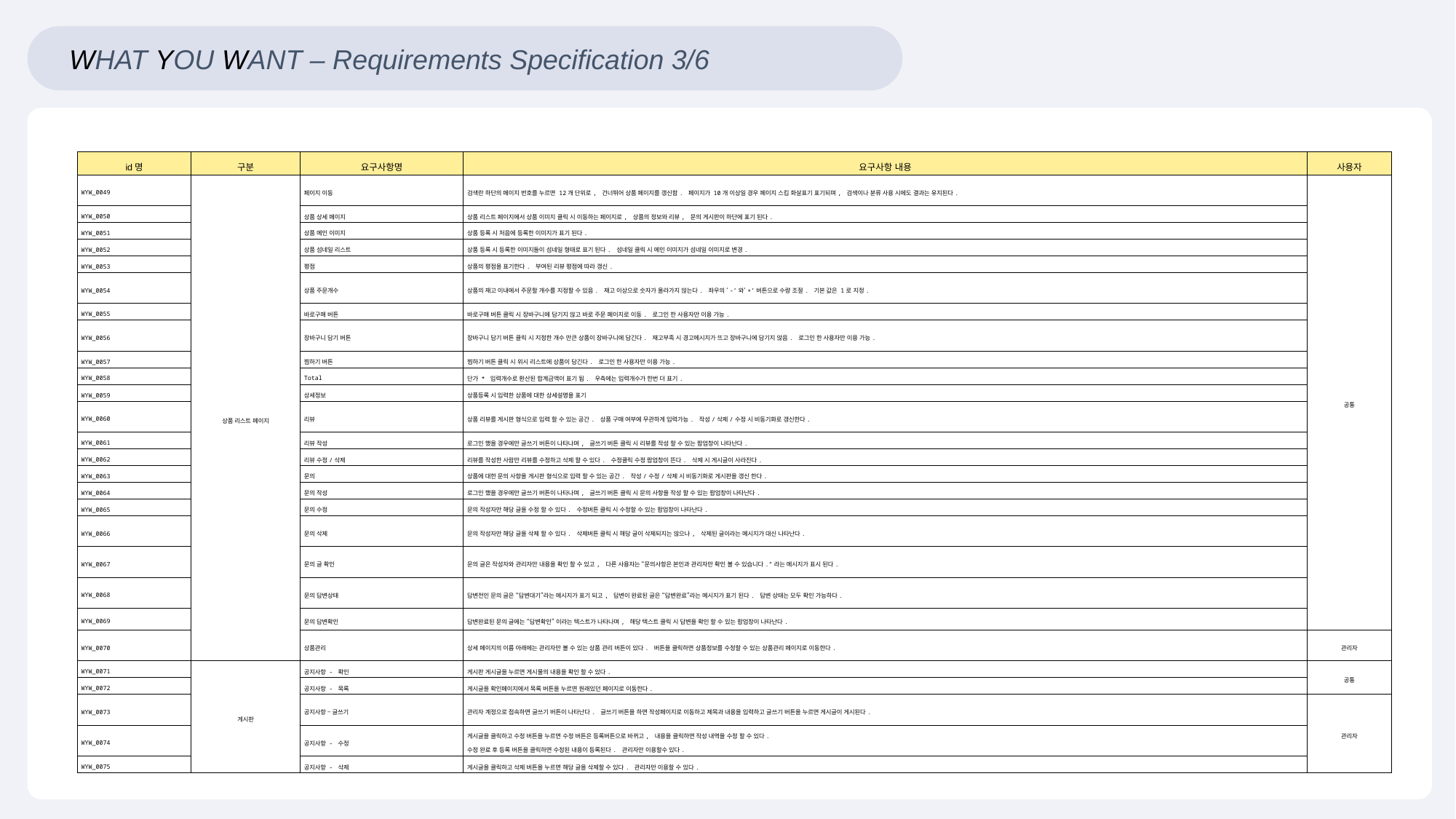

WHAT YOU WANT – Requirements Specification 3/6

| id명 | 구분 | 요구사항명 | 요구사항 내용 | 사용자 |
| --- | --- | --- | --- | --- |
| WYW\_0049 | 상품 리스트 페이지 | 페이지 이동 | 검색란 하단의 페이지 번호를 누르면 12개 단위로, 건너뛰어 상품 페이지를 갱신함. 페이지가 10개 이상일 경우 페이지 스킵 화살표기 표기되며, 검색이나 분류 사용 시에도 결과는 유지된다. | 공통 |
| WYW\_0050 |  | 상품 상세 페이지 | 상품 리스트 페이지에서 상품 이미지 클릭 시 이동하는 페이지로, 상품의 정보와 리뷰, 문의 게시판이 하단에 표기 된다. |  |
| WYW\_0051 |  | 상품 메인 이미지 | 상품 등록 시 처음에 등록한 이미지가 표기 된다. |  |
| WYW\_0052 |  | 상품 섬네일 리스트 | 상품 등록 시 등록한 이미지들이 섬네일 형태로 표기 된다. 섬네일 클릭 시 메인 이미지가 섬네일 이미지로 변경. |  |
| WYW\_0053 |  | 평점 | 상품의 평점을 표기한다. 부여된 리뷰 평점에 따라 갱신. |  |
| WYW\_0054 |  | 상품 주문개수 | 상품의 재고 이내에서 주문할 개수를 지정할 수 있음. 재고 이상으로 숫자가 올라가지 않는다. 좌우의 ‘-’와‘+’버튼으로 수량 조절. 기본 값은 1로 지정. |  |
| WYW\_0055 |  | 바로구매 버튼 | 바로구매 버튼 클릭 시 장바구니에 담기지 않고 바로 주문 페이지로 이동. 로그인 한 사용자만 이용 가능. |  |
| WYW\_0056 |  | 장바구니 담기 버튼 | 장바구니 담기 버튼 클릭 시 지정한 개수 만큰 상품이 장바구니에 담긴다. 재고부족 시 경고메시지가 뜨고 장바구니에 담기지 않음. 로그인 한 사용자만 이용 가능. |  |
| WYW\_0057 |  | 찜하기 버튼 | 찜하기 버튼 클릭 시 위시 리스트에 상품이 담긴다. 로그인 한 사용자만 이용 가능. |  |
| WYW\_0058 |  | Total | 단가 \* 입력개수로 환산된 합계금액이 표기 됨. 우측에는 입력개수가 한번 더 표기. |  |
| WYW\_0059 |  | 상세정보 | 상품등록 시 입력한 상품에 대한 상세설명을 표기 |  |
| WYW\_0060 |  | 리뷰 | 상품 리뷰를 게시판 형식으로 입력 할 수 있는 공간. 상품 구매 여부에 무관하게 입력가능. 작성/삭제/수정 시 비동기화로 갱신한다. |  |
| WYW\_0061 |  | 리뷰 작성 | 로그인 했을 경우에만 글쓰기 버튼이 나타나며, 글쓰기 버튼 클릭 시 리뷰를 작성 할 수 있는 팝업창이 나타난다. |  |
| WYW\_0062 |  | 리뷰 수정/삭제 | 리뷰를 작성한 사람만 리뷰를 수정하고 삭제 할 수 있다. 수정클릭 수정 팝업창이 뜬다. 삭제 시 게시글이 사라진다. |  |
| WYW\_0063 |  | 문의 | 상품에 대한 문의 사항을 게시판 형식으로 입력 할 수 있는 공간. 작성/수정/삭제 시 비동기화로 게시판을 갱신 한다. |  |
| WYW\_0064 |  | 문의 작성 | 로그인 했을 경우에만 글쓰기 버튼이 나타나며, 글쓰기 버튼 클릭 시 문의 사항을 작성 할 수 있는 팝업창이 나타난다. |  |
| WYW\_0065 |  | 문의 수정 | 문의 작성자만 해당 글을 수정 할 수 있다. 수정버튼 클릭 시 수정할 수 있는 팝업창이 나타난다. |  |
| WYW\_0066 |  | 문의 삭제 | 문의 작성자만 해당 글을 삭제 할 수 있다. 삭제버튼 클릭 시 해당 글이 삭제되지는 않으나, 삭제된 글이라는 메시지가 대신 나타난다. |  |
| WYW\_0067 |  | 문의 글 확인 | 문의 글은 작성자와 관리자만 내용을 확인 할 수 있고, 다른 사용자는 “문의사항은 본인과 관리자만 확인 볼 수 있습니다.”라는 메시지가 표시 된다. |  |
| WYW\_0068 |  | 문의 답변상태 | 답변전인 문의 글은 “답변대기”라는 메시지가 표기 되고, 답변이 완료된 글은 “답변완료”라는 메시지가 표기 된다. 답변 상태는 모두 확인 가능하다. |  |
| WYW\_0069 |  | 문의 답변확인 | 답변완료된 문의 글에는 “답변확인” 이라는 텍스트가 나타나며, 해당 텍스트 클릭 시 답변을 확인 할 수 있는 팝업창이 나타난다. |  |
| WYW\_0070 |  | 상품관리 | 상세 페이지의 이름 아래에는 관리자만 볼 수 있는 상품 관리 버튼이 있다. 버튼을 클릭하면 상품정보를 수정할 수 있는 상품관리 페이지로 이동한다. | 관리자 |
| WYW\_0071 | 게시판 | 공지사항 - 확인 | 게시판 게시글을 누르면 게시물의 내용을 확인 할 수 있다. | 공통 |
| WYW\_0072 |  | 공지사항 - 목록 | 게시글을 확인페이지에서 목록 버튼을 누르면 원래있던 페이지로 이동한다. |  |
| WYW\_0073 |  | 공지사항 – 글쓰기 | 관리자 계정으로 접속하면 글쓰기 버튼이 나타난다. 글쓰기 버튼을 하면 작성페이지로 이동하고 제목과 내용을 입력하고 글쓰기 버튼을 누르면 게시글이 게시된다. | 관리자 |
| WYW\_0074 |  | 공지사항 - 수정 | 게시글을 클릭하고 수정 버튼을 누르면 수정 버튼은 등록버튼으로 바뀌고, 내용을 클릭하면 작성 내역을 수정 할 수 있다. 수정 완료 후 등록 버튼을 클릭하면 수정된 내용이 등록된다. 관리자만 이용할수 있다. |  |
| WYW\_0075 |  | 공지사항 - 삭제 | 게시글을 클릭하고 삭제 버튼을 누르면 해당 글을 삭제할 수 있다. 관리자만 이용할 수 있다. |  |